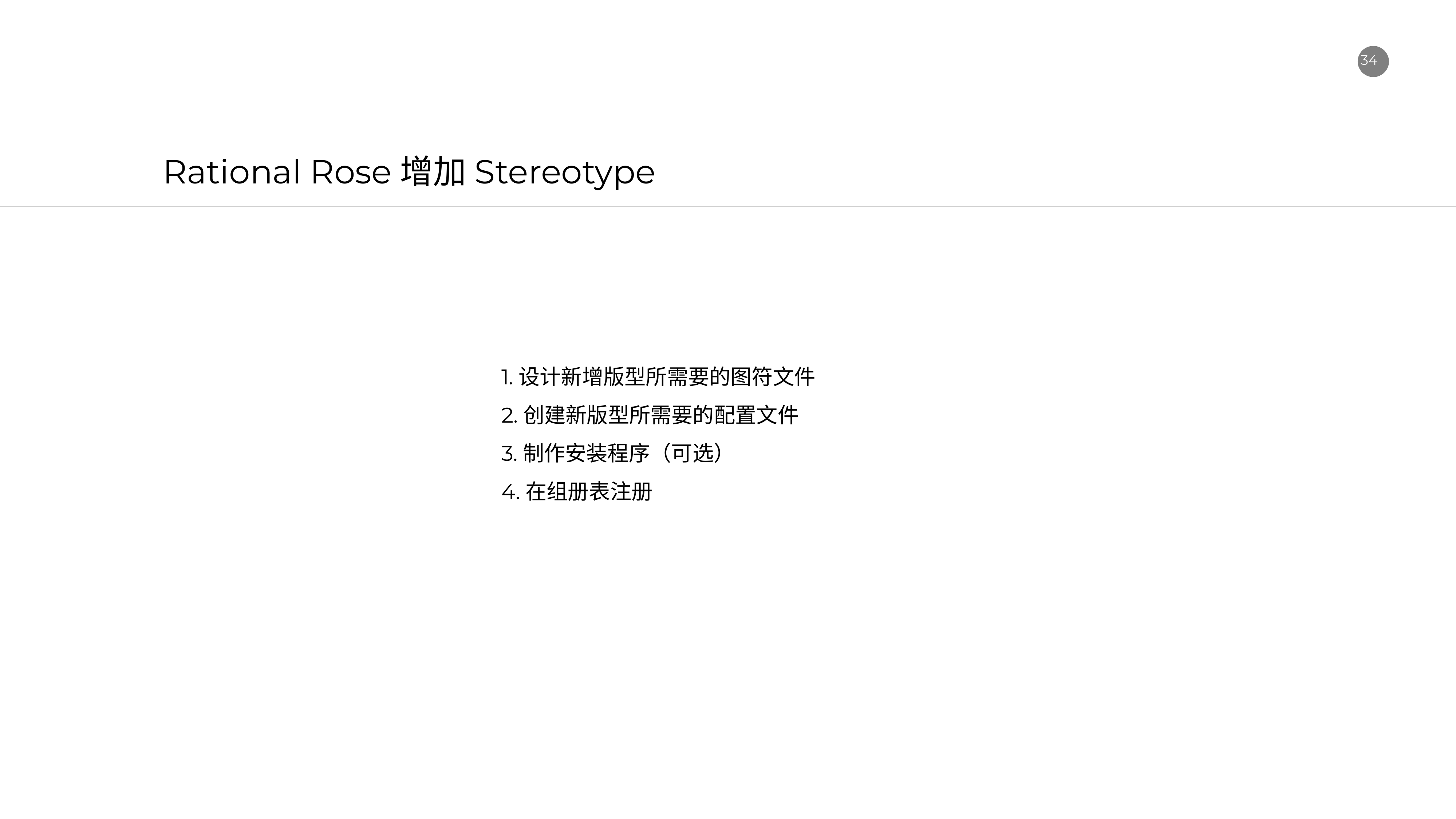

Rational Rose增加Stereotype

1.设计新增版型所需要的图符文件
2.创建新版型所需要的配置文件
3.制作安装程序（可选）
4.在组册表注册